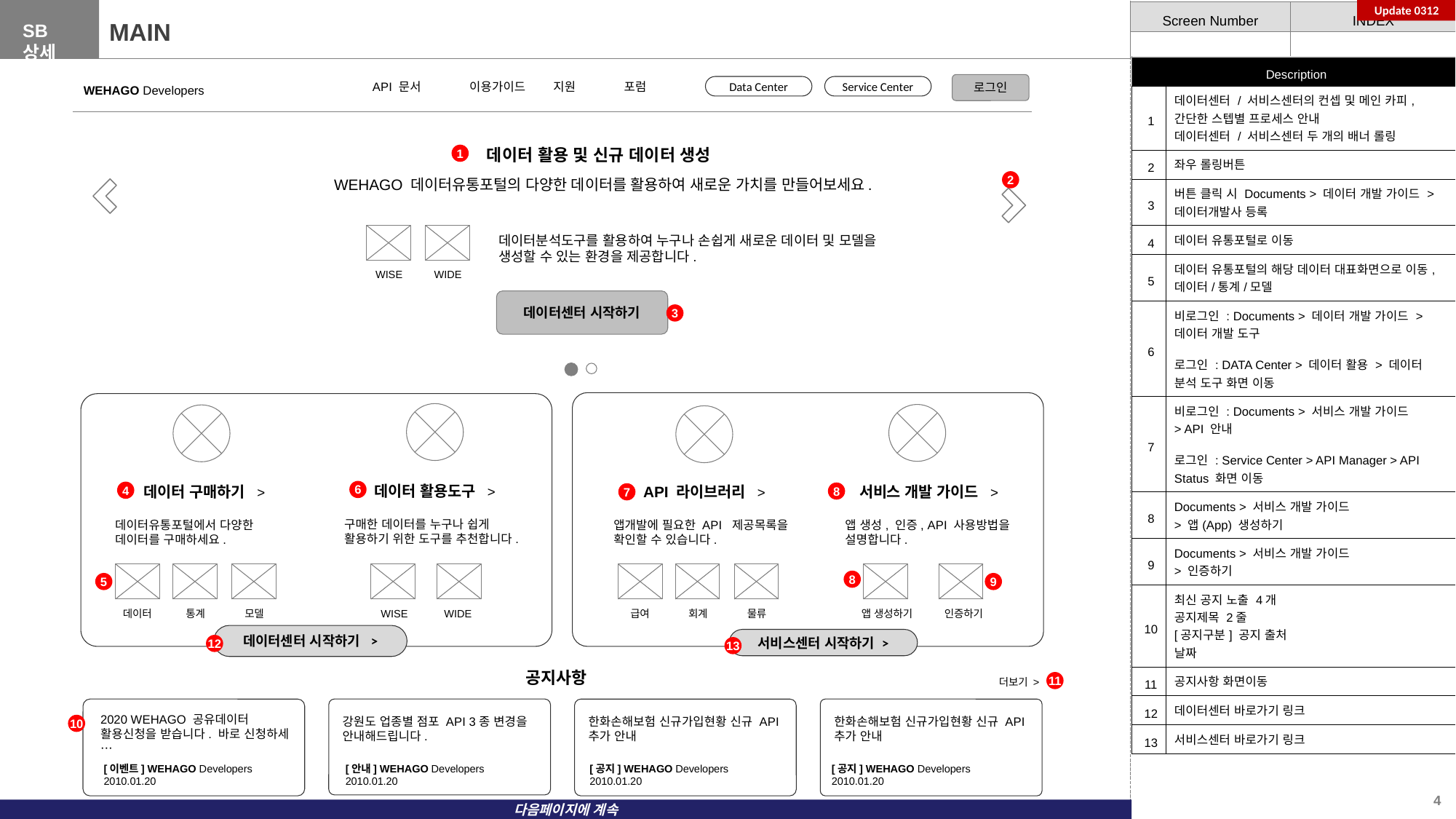

Update 0312
# MAIN
| Description |  |
| --- | --- |
| 1 | 데이터센터 / 서비스센터의 컨셉 및 메인 카피, 간단한 스텝별 프로세스 안내 데이터센터 / 서비스센터 두 개의 배너 롤링 |
| 2 | 좌우 롤링버튼 |
| 3 | 버튼 클릭 시 Documents > 데이터 개발 가이드 > 데이터개발사 등록 |
| 4 | 데이터 유통포털로 이동 |
| 5 | 데이터 유통포털의 해당 데이터 대표화면으로 이동, 데이터/통계/모델 |
| 6 | 비로그인 : Documents > 데이터 개발 가이드 > 데이터 개발 도구 로그인 : DATA Center > 데이터 활용 > 데이터 분석 도구 화면 이동 |
| 7 | 비로그인 : Documents > 서비스 개발 가이드 > API 안내 로그인 : Service Center > API Manager > API Status 화면 이동 |
| 8 | Documents > 서비스 개발 가이드 > 앱(App) 생성하기 |
| 9 | Documents > 서비스 개발 가이드 > 인증하기 |
| 10 | 최신 공지 노출 4개 공지제목 2줄 [공지구분] 공지 출처 날짜 |
| 11 | 공지사항 화면이동 |
| 12 | 데이터센터 바로가기 링크 |
| 13 | 서비스센터 바로가기 링크 |
API 문서              이용가이드        지원              포럼
로그인
Data Center
Service Center
WEHAGO Developers
데이터 활용 및 신규 데이터 생성
1
WEHAGO 데이터유통포털의 다양한 데이터를 활용하여 새로운 가치를 만들어보세요.
2

데이터분석도구를 활용하여 누구나 손쉽게 새로운 데이터 및 모델을 생성할 수 있는 환경을 제공합니다.
WISE
WIDE
데이터센터 시작하기
3

데이터 활용도구  >

구매한 데이터를 누구나 쉽게 활용하기 위한 도구를 추천합니다.
데이터 구매하기  >

데이터유통포털에서 다양한 데이터를 구매하세요.
API 라이브러리  >

앱개발에 필요한 API  제공목록을 확인할 수 있습니다.
서비스 개발 가이드  >

앱 생성, 인증, API 사용방법을 설명합니다.
6
4
8
7

8
5
9
데이터
통계
모델
WISE
WIDE
급여
회계
물류
앱 생성하기
인증하기
데이터센터 시작하기  >
서비스센터 시작하기 >
12
13
공지사항
더보기 >
11

2020 WEHAGO 공유데이터 활용신청을 받습니다. 바로 신청하세…
강원도 업종별 점포 API 3종 변경을  안내해드립니다.
한화손해보험 신규가입현황 신규 API 추가 안내
한화손해보험 신규가입현황 신규 API 추가 안내
10
[이벤트] WEHAGO Developers
2010.01.20
[안내] WEHAGO Developers
2010.01.20
[공지] WEHAGO Developers
2010.01.20
[공지] WEHAGO Developers
2010.01.20
다음페이지에 계속